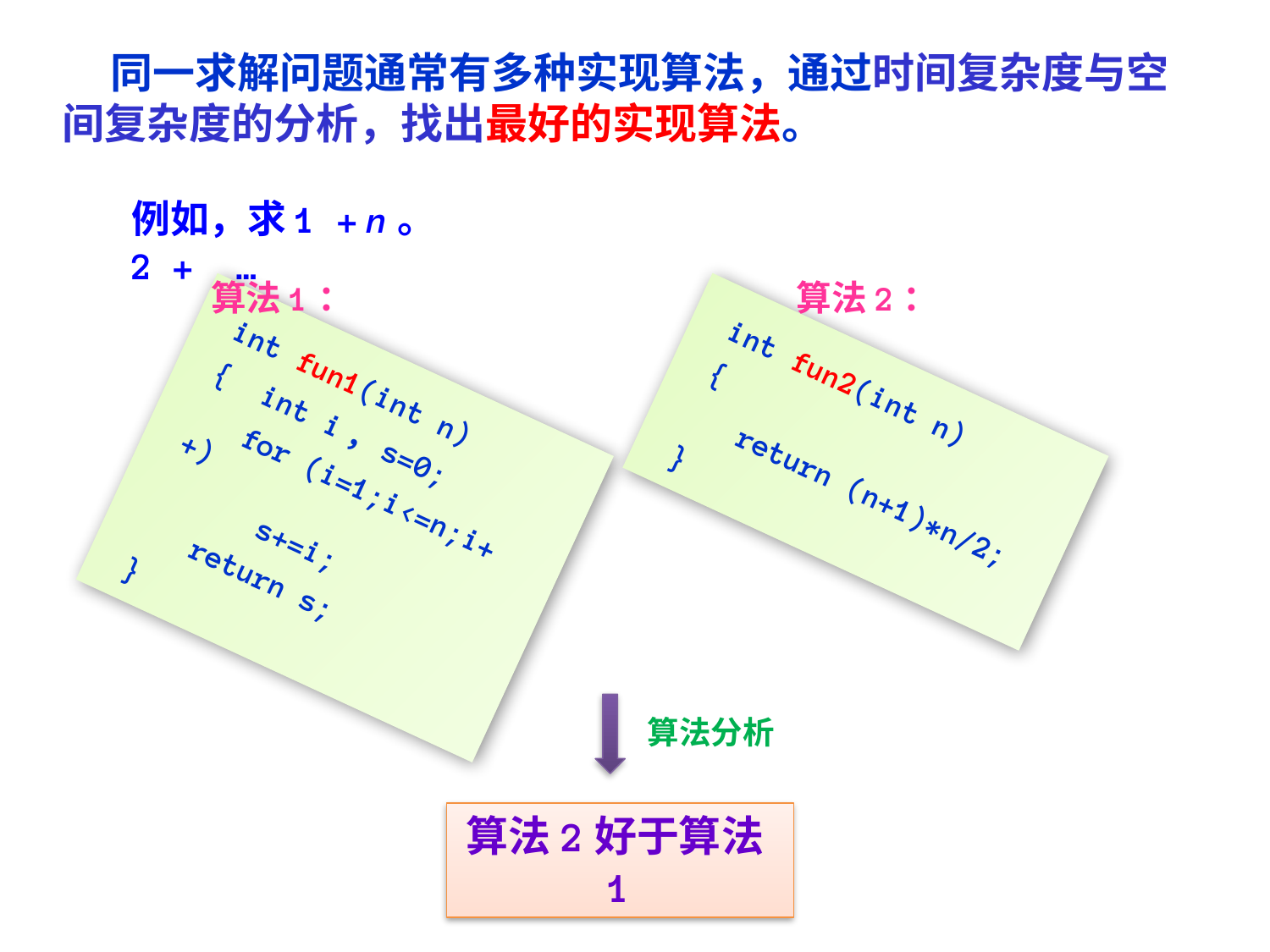

同一求解问题通常有多种实现算法，通过时间复杂度与空间复杂度的分析，找出最好的实现算法。
例如，求1 + 2 +  …  n。
算法1：
算法2：
int fun1(int n)
{  int i，s=0;
   for (i=1;i<=n;i++)
      s+=i;
   return s;
}
int fun2(int n)
{
   return (n+1)*n/2;
}

算法分析
算法2好于算法1